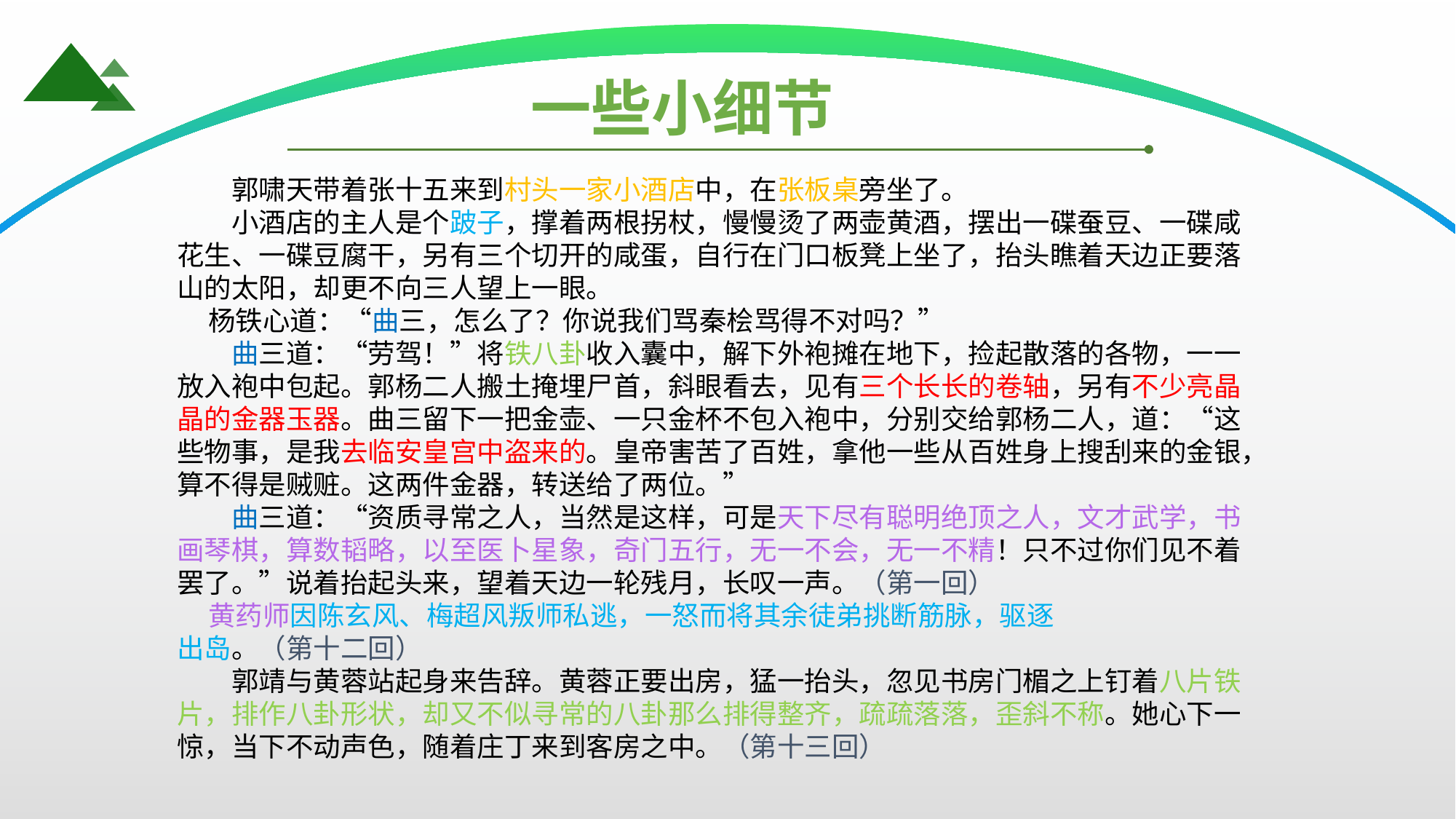

一些小细节

　　郭啸天带着张十五来到村头一家小酒店中，在张板桌旁坐了。
　　小酒店的主人是个跛子，撑着两根拐杖，慢慢烫了两壶黄酒，摆出一碟蚕豆、一碟咸花生、一碟豆腐干，另有三个切开的咸蛋，自行在门口板凳上坐了，抬头瞧着天边正要落山的太阳，却更不向三人望上一眼。
    杨铁心道：“曲三，怎么了？你说我们骂秦桧骂得不对吗？”
　　曲三道：“劳驾！”将铁八卦收入囊中，解下外袍摊在地下，捡起散落的各物，一一放入袍中包起。郭杨二人搬土掩埋尸首，斜眼看去，见有三个长长的卷轴，另有不少亮晶晶的金器玉器。曲三留下一把金壶、一只金杯不包入袍中，分别交给郭杨二人，道：“这些物事，是我去临安皇宫中盗来的。皇帝害苦了百姓，拿他一些从百姓身上搜刮来的金银，算不得是贼赃。这两件金器，转送给了两位。”
　　曲三道：“资质寻常之人，当然是这样，可是天下尽有聪明绝顶之人，文才武学，书画琴棋，算数韬略，以至医卜星象，奇门五行，无一不会，无一不精！只不过你们见不着罢了。”说着抬起头来，望着天边一轮残月，长叹一声。（第一回）
    黄药师因陈玄风、梅超风叛师私逃，一怒而将其余徒弟挑断筋脉，驱逐
出岛。（第十二回）
　　郭靖与黄蓉站起身来告辞。黄蓉正要出房，猛一抬头，忽见书房门楣之上钉着八片铁片，排作八卦形状，却又不似寻常的八卦那么排得整齐，疏疏落落，歪斜不称。她心下一惊，当下不动声色，随着庄丁来到客房之中。（第十三回）